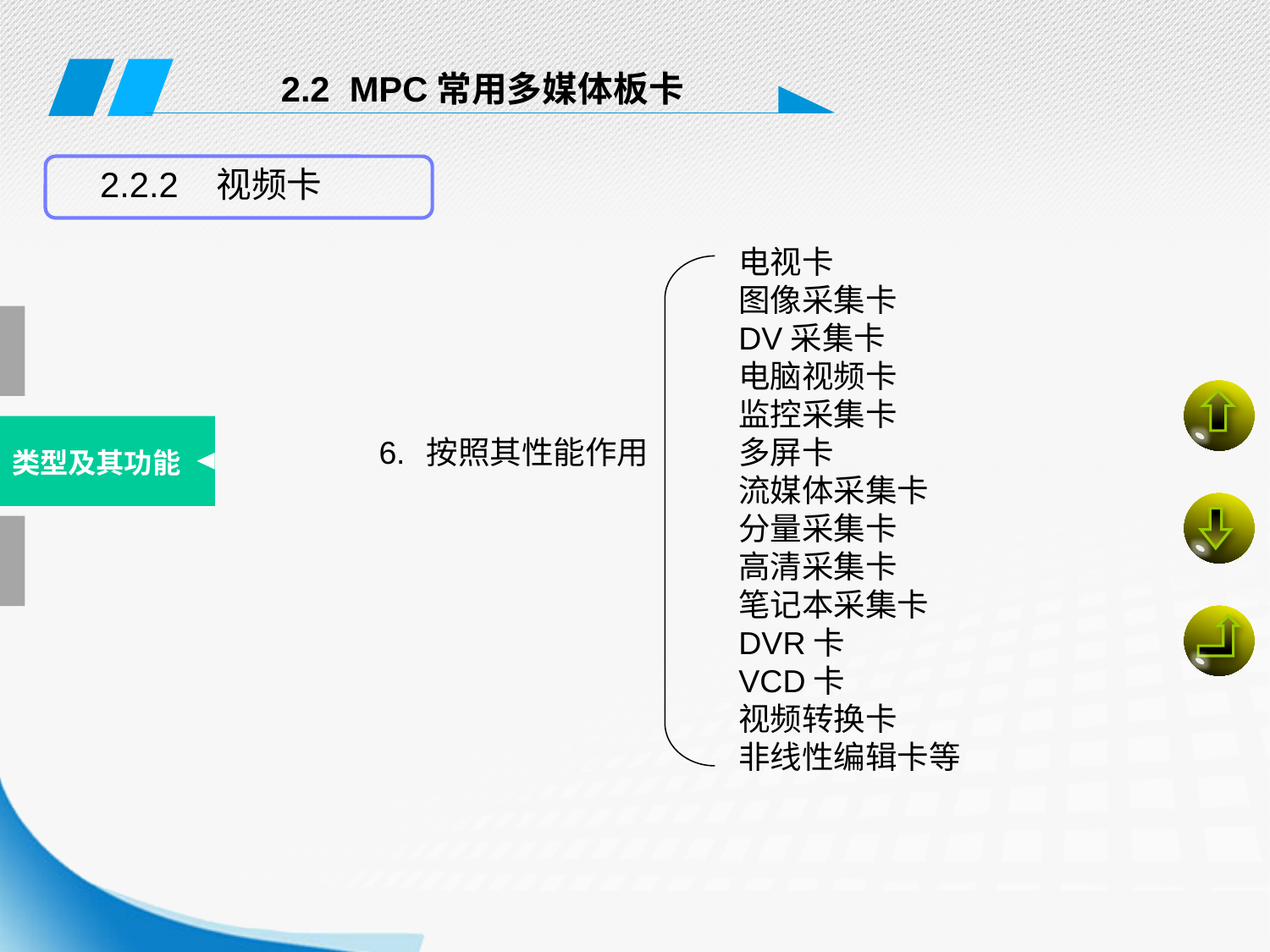

2.2  MPC常用多媒体板卡

2.2.2   视频卡
电视卡
图像采集卡
DV采集卡
电脑视频卡
监控采集卡
多屏卡
流媒体采集卡
分量采集卡
高清采集卡
笔记本采集卡
DVR卡
VCD卡
视频转换卡
非线性编辑卡等

按照其性能作用
类型及其功能